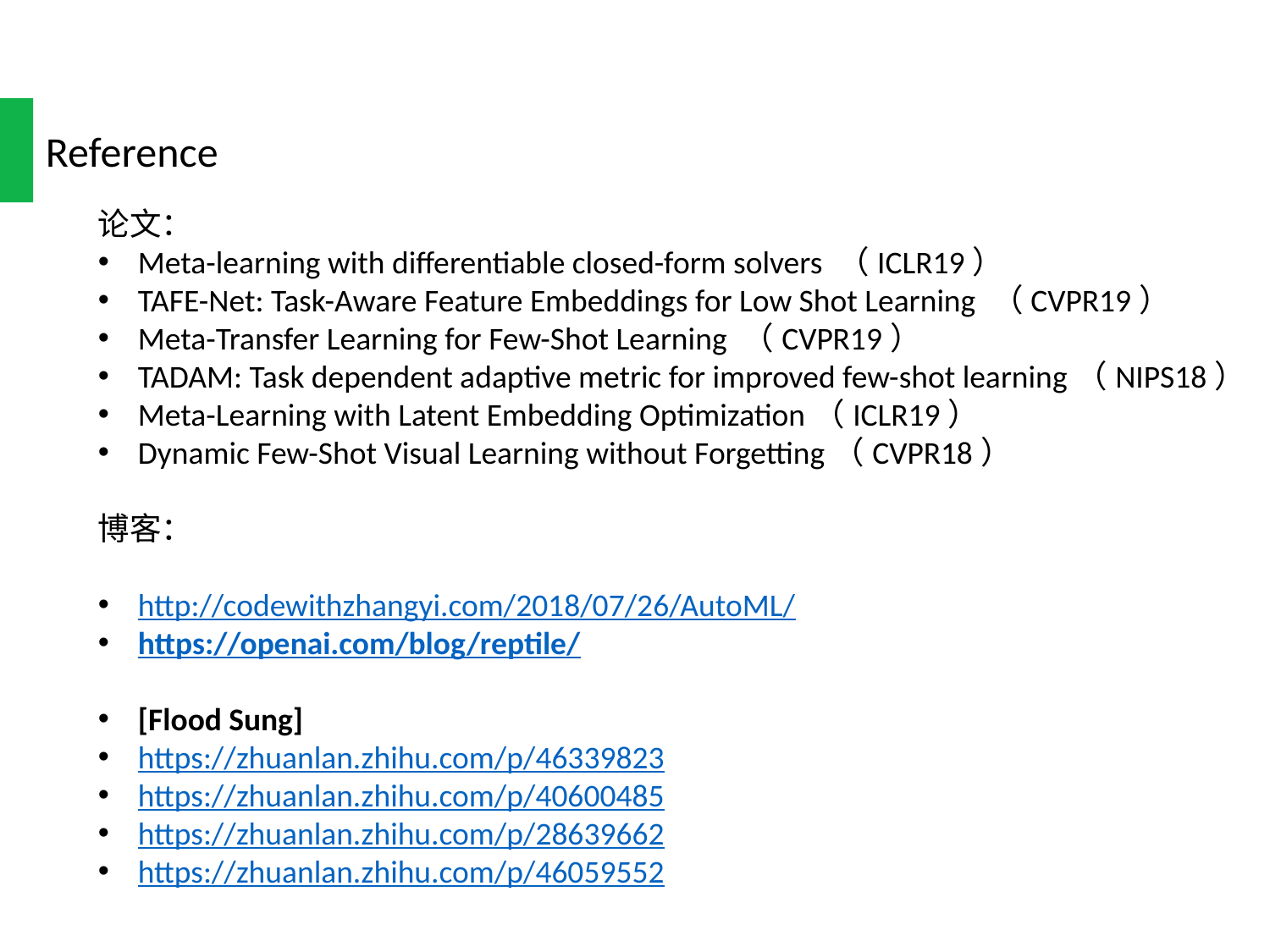

Reference
论文：
Meta-learning with differentiable closed-form solvers （ICLR19）
TAFE-Net: Task-Aware Feature Embeddings for Low Shot Learning （CVPR19）
Meta-Transfer Learning for Few-Shot Learning （CVPR19）
TADAM: Task dependent adaptive metric for improved few-shot learning（NIPS18）
Meta-Learning with Latent Embedding Optimization（ICLR19）
Dynamic Few-Shot Visual Learning without Forgetting（CVPR18）

博客：

http://codewithzhangyi.com/2018/07/26/AutoML/
https://openai.com/blog/reptile/

[Flood Sung]
https://zhuanlan.zhihu.com/p/46339823
https://zhuanlan.zhihu.com/p/40600485
https://zhuanlan.zhihu.com/p/28639662
https://zhuanlan.zhihu.com/p/46059552